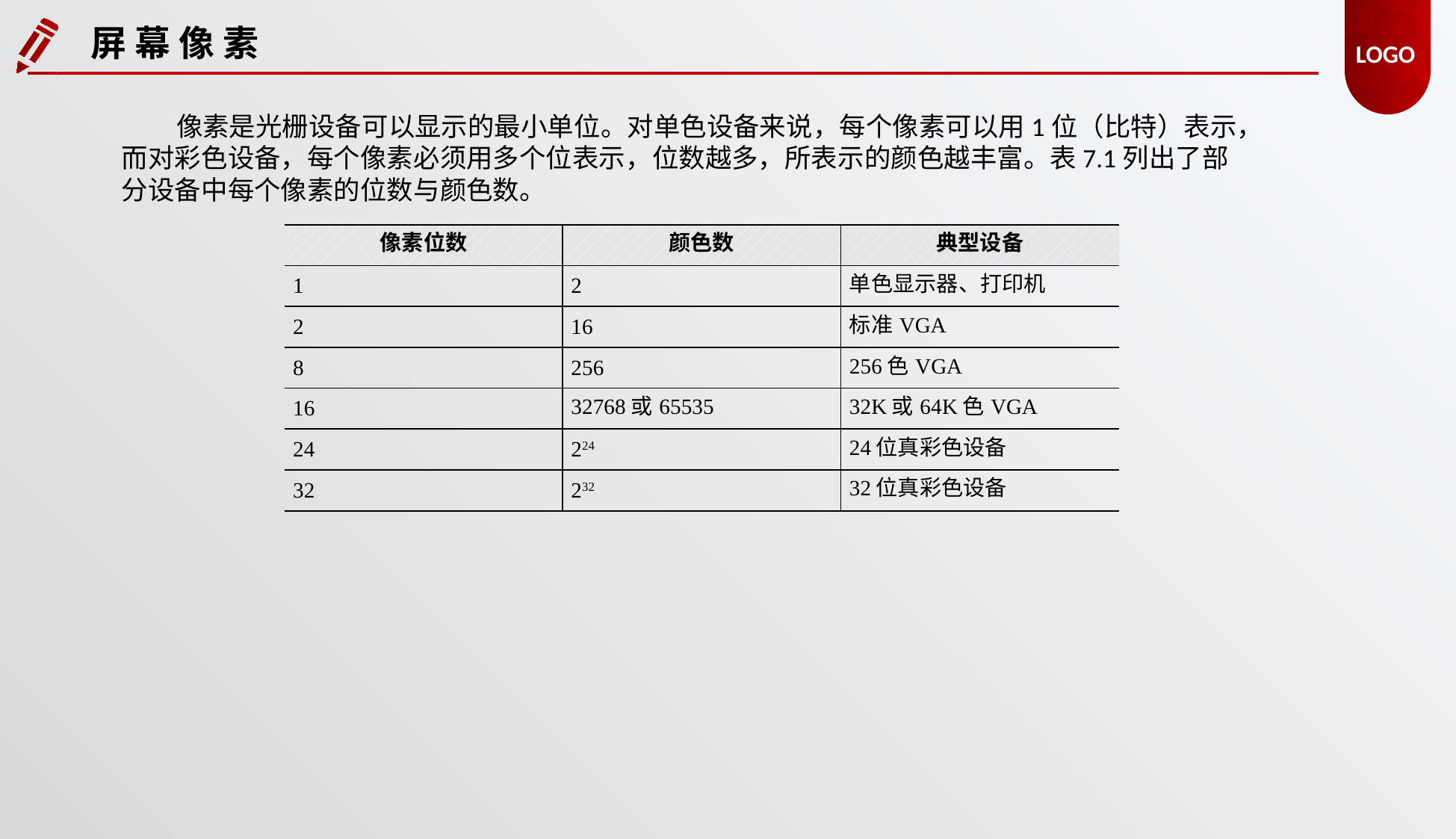

屏 幕 像 素
像素是光栅设备可以显示的最小单位。对单色设备来说，每个像素可以用1位（比特）表示，而对彩色设备，每个像素必须用多个位表示，位数越多，所表示的颜色越丰富。表7.1列出了部分设备中每个像素的位数与颜色数。
| 像素位数 | 颜色数 | 典型设备 |
| --- | --- | --- |
| 1 | 2 | 单色显示器、打印机 |
| 2 | 16 | 标准VGA |
| 8 | 256 | 256色VGA |
| 16 | 32768或65535 | 32K或64K色VGA |
| 24 | 224 | 24位真彩色设备 |
| 32 | 232 | 32位真彩色设备 |